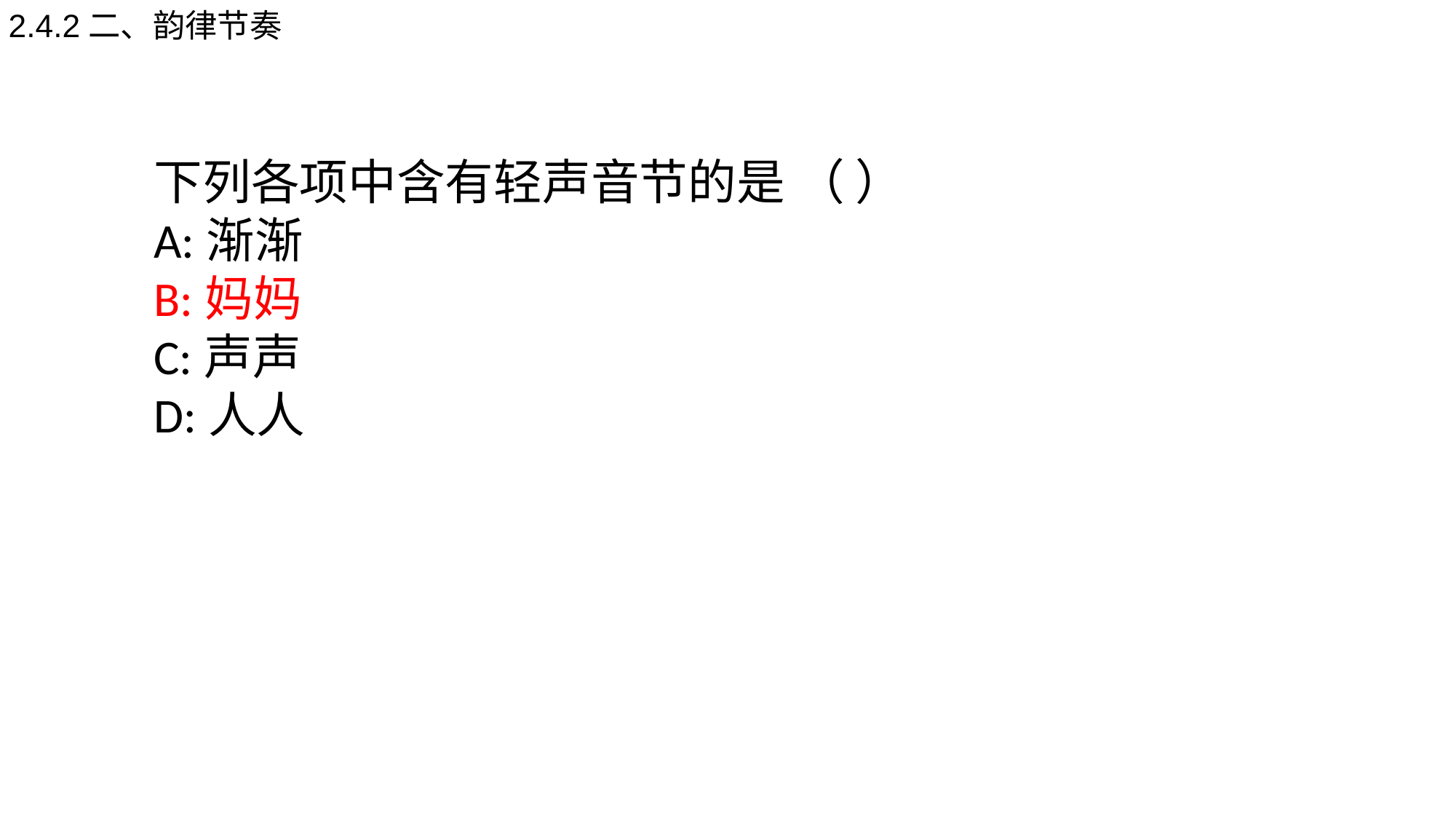

2.4.2二、韵律节奏
下列各项中含有轻声音节的是 （ ）
A:渐渐
B:妈妈
C:声声
D:人人